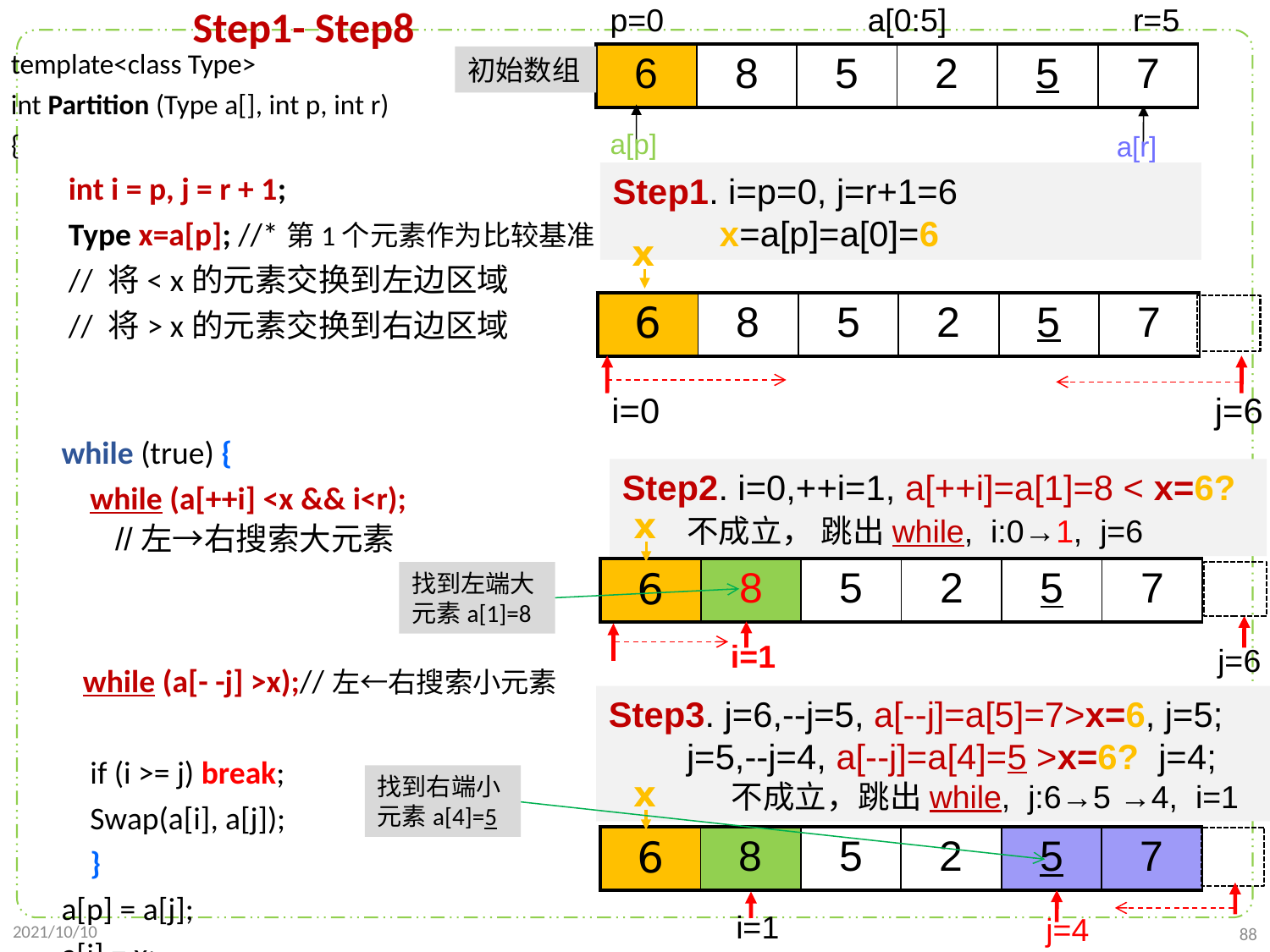

Step1- Step8
p=0                       a[0:5]                     r=5
template<class Type>
int Partition (Type a[], int p, int r)
{
        int i = p, j = r + 1;
        Type x=a[p]; //*第1个元素作为比较基准
        // 将< x的元素交换到左边区域
        // 将> x的元素交换到右边区域

       while (true) {
           while (a[++i] <x && i<r);

          while (a[- -j] >x);//左←右搜索小元素

           if (i >= j) break;
           Swap(a[i], a[j]);
           }
       a[p] = a[j];
       a[j] = x;
       return j;
}
| 6 | 8 | 5 | 2 | 5 | 7 |
| --- | --- | --- | --- | --- | --- |
初始数组

a[p]
a[r]
Step1. i=p=0, j=r+1=6
           x=a[p]=a[0]=6
x
| 6 | 8 | 5 | 2 | 5 | 7 |
| --- | --- | --- | --- | --- | --- |

j=6
i=0
Step2. i=0,++i=1, a[++i]=a[1]=8 < x=6?
       不成立， 跳出while,  i:0→1,  j=6
x
//左→右搜索大元素
| 6 | 8 | 5 | 2 | 5 | 7 |
| --- | --- | --- | --- | --- | --- |
找到左端大元素a[1]=8

i=1
j=6
Step3. j=6,--j=5, a[--j]=a[5]=7>x=6, j=5;
        j=5,--j=4, a[--j]=a[4]=5 >x=6?  j=4;
                不成立，跳出while,  j:6→5 →4,  i=1
找到右端小元素a[4]=5
x
| 6 | 8 | 5 | 2 | 5 | 7 |
| --- | --- | --- | --- | --- | --- |

i=1

j=4
2021/10/10
88